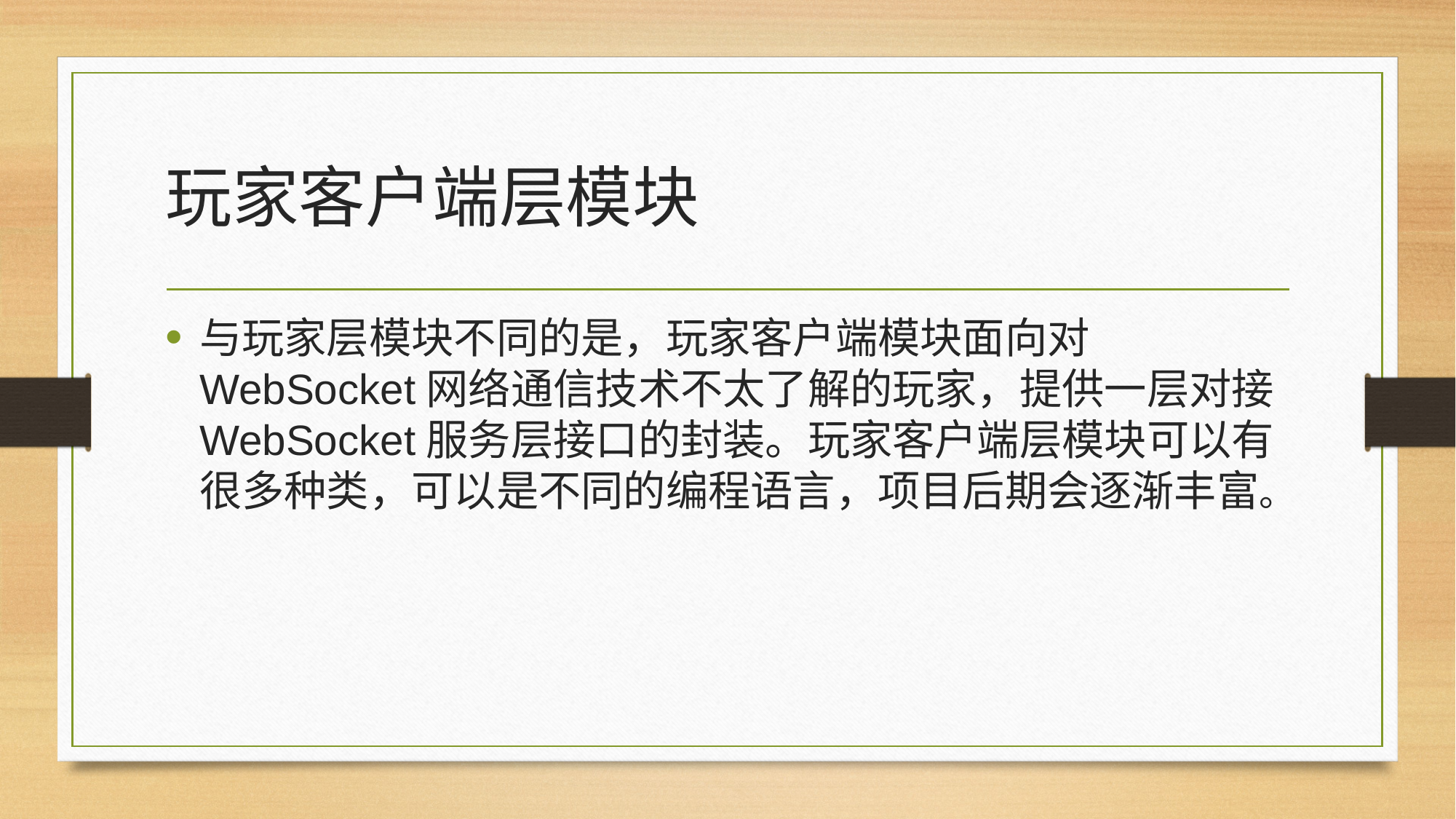

# 玩家客户端层模块
与玩家层模块不同的是，玩家客户端模块面向对WebSocket网络通信技术不太了解的玩家，提供一层对接WebSocket服务层接口的封装。玩家客户端层模块可以有很多种类，可以是不同的编程语言，项目后期会逐渐丰富。